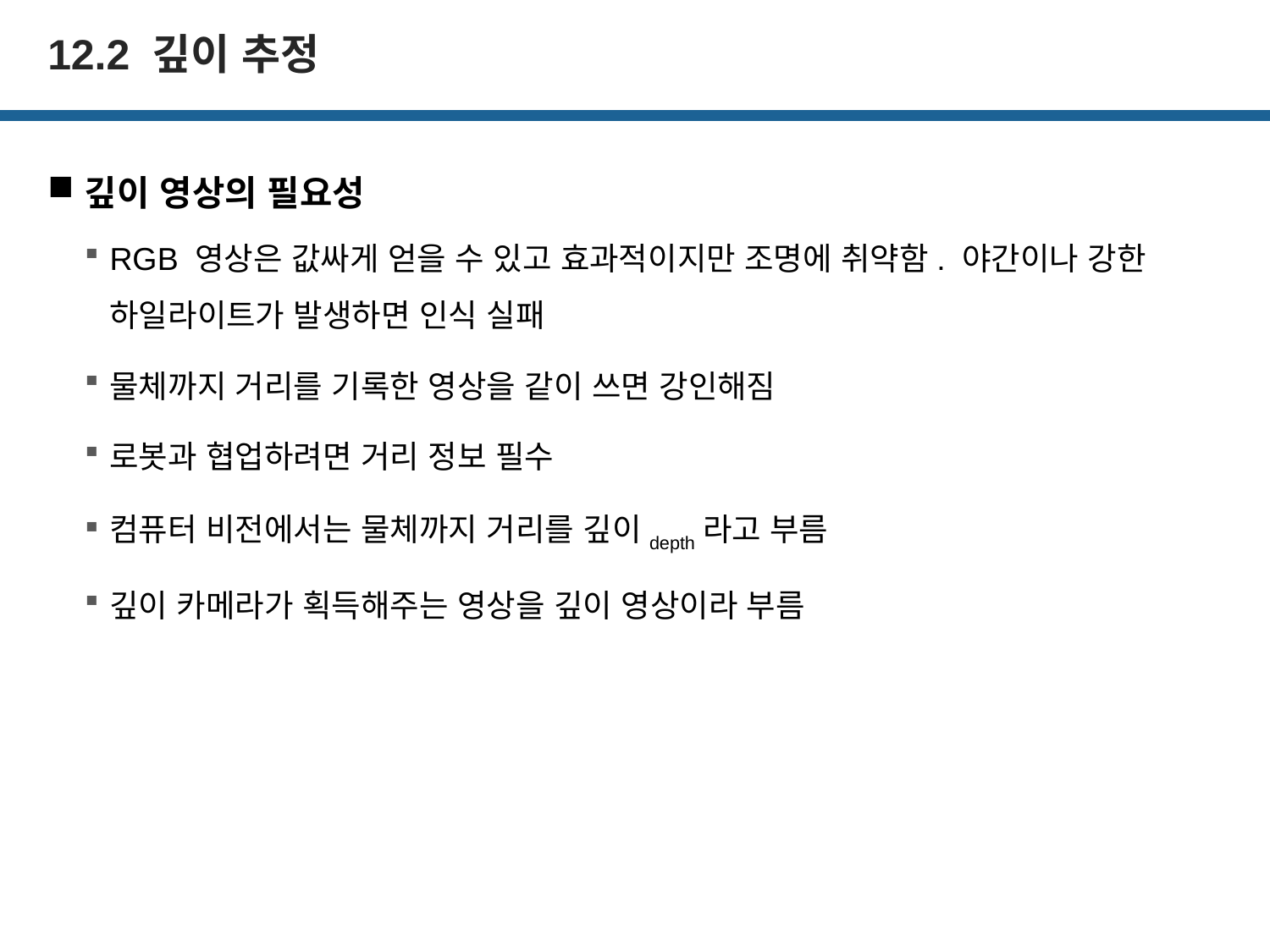

# 12.2 깊이 추정
깊이 영상의 필요성
RGB 영상은 값싸게 얻을 수 있고 효과적이지만 조명에 취약함. 야간이나 강한 하일라이트가 발생하면 인식 실패
물체까지 거리를 기록한 영상을 같이 쓰면 강인해짐
로봇과 협업하려면 거리 정보 필수
컴퓨터 비전에서는 물체까지 거리를 깊이depth라고 부름
깊이 카메라가 획득해주는 영상을 깊이 영상이라 부름